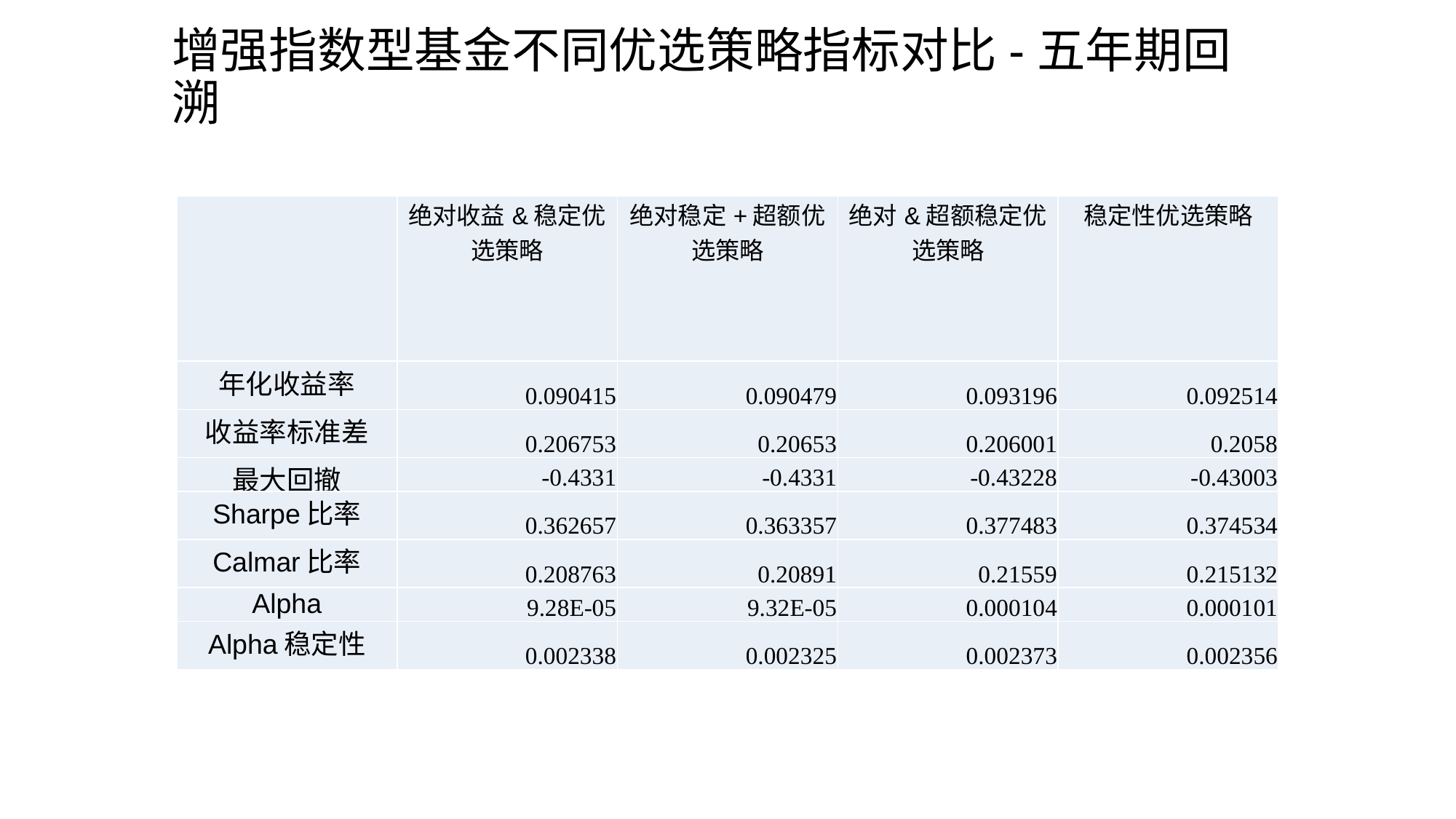

# 增强指数型基金不同优选策略指标对比-五年期回溯
|  | 绝对收益&稳定优选策略 | 绝对稳定+超额优选策略 | 绝对&超额稳定优选策略 | 稳定性优选策略 |
| --- | --- | --- | --- | --- |
| 年化收益率 | 0.090415 | 0.090479 | 0.093196 | 0.092514 |
| 收益率标准差 | 0.206753 | 0.20653 | 0.206001 | 0.2058 |
| 最大回撤 | -0.4331 | -0.4331 | -0.43228 | -0.43003 |
| Sharpe比率 | 0.362657 | 0.363357 | 0.377483 | 0.374534 |
| Calmar比率 | 0.208763 | 0.20891 | 0.21559 | 0.215132 |
| Alpha | 9.28E-05 | 9.32E-05 | 0.000104 | 0.000101 |
| Alpha稳定性 | 0.002338 | 0.002325 | 0.002373 | 0.002356 |